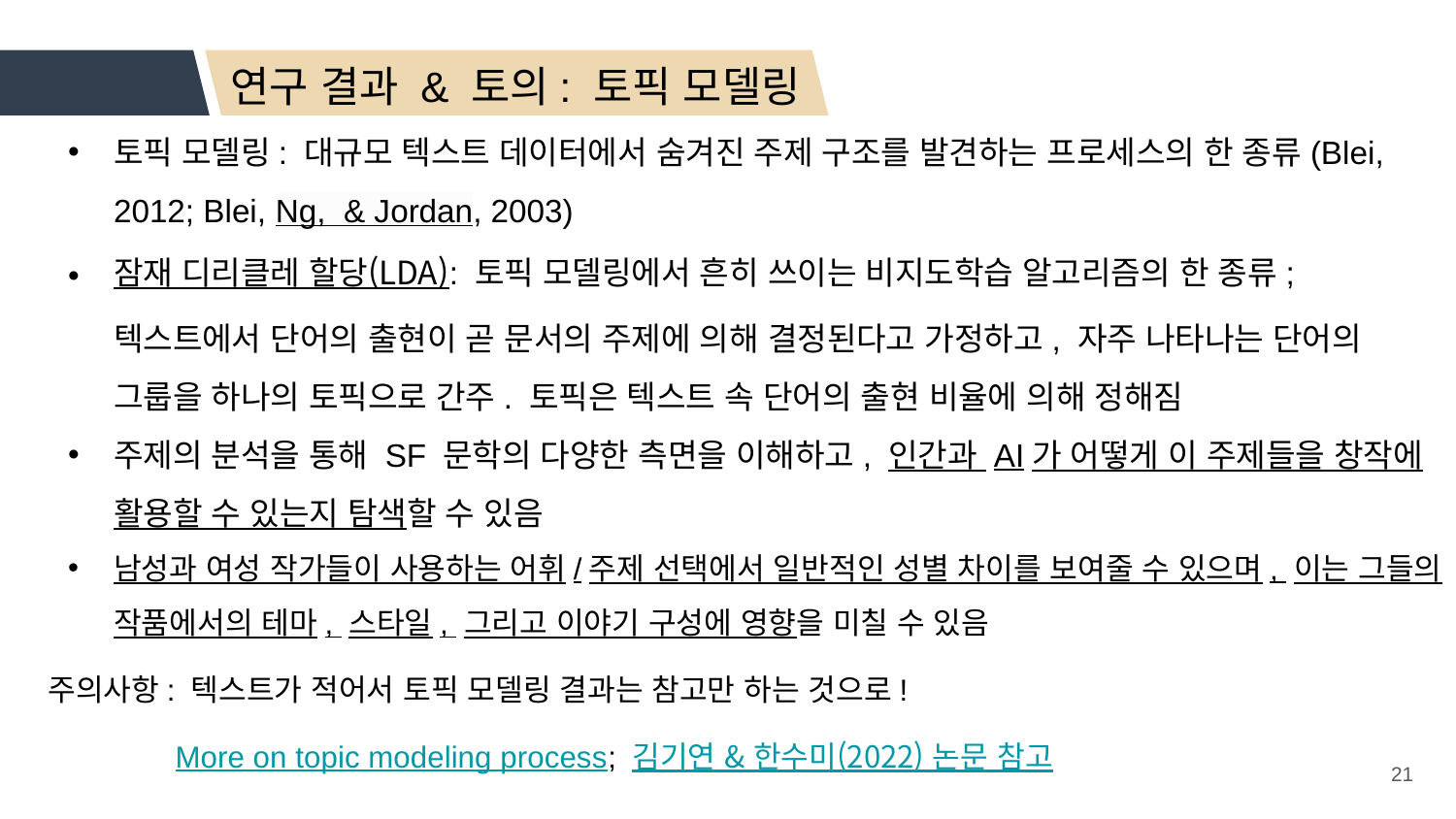

연구 결과 & 토의: 토픽 모델링
토픽 모델링: 대규모 텍스트 데이터에서 숨겨진 주제 구조를 발견하는 프로세스의 한 종류(Blei, 2012; Blei, Ng,  & Jordan, 2003)
잠재 디리클레 할당(LDA): 토픽 모델링에서 흔히 쓰이는 비지도학습 알고리즘의 한 종류;  텍스트에서 단어의 출현이 곧 문서의 주제에 의해 결정된다고 가정하고, 자주 나타나는 단어의 그룹을 하나의 토픽으로 간주. 토픽은 텍스트 속 단어의 출현 비율에 의해 정해짐
주제의 분석을 통해 SF 문학의 다양한 측면을 이해하고, 인간과 AI가 어떻게 이 주제들을 창작에 활용할 수 있는지 탐색할 수 있음
남성과 여성 작가들이 사용하는 어휘/주제 선택에서 일반적인 성별 차이를 보여줄 수 있으며, 이는 그들의 작품에서의 테마, 스타일, 그리고 이야기 구성에 영향을 미칠 수 있음
주의사항: 텍스트가 적어서 토픽 모델링 결과는 참고만 하는 것으로!
               More on topic modeling process; 김기연 & 한수미(2022) 논문 참고

21